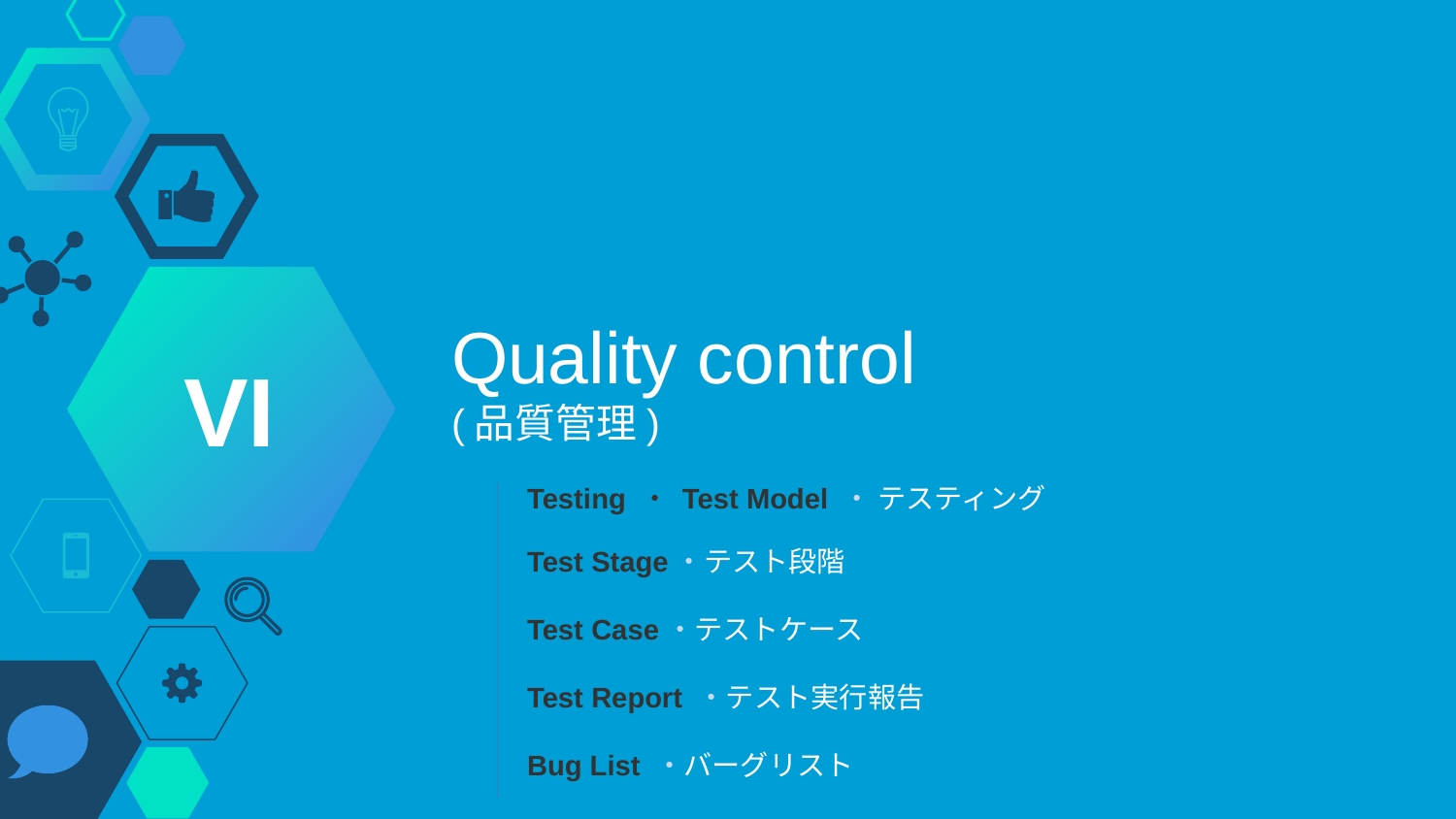

VI
# Quality control (品質管理)
Testing ・ Test Model ・ テスティング

Test Stage・テスト段階

Test Case・テストケース

Test Report ・テスト実行報告

Bug List ・バーグリスト